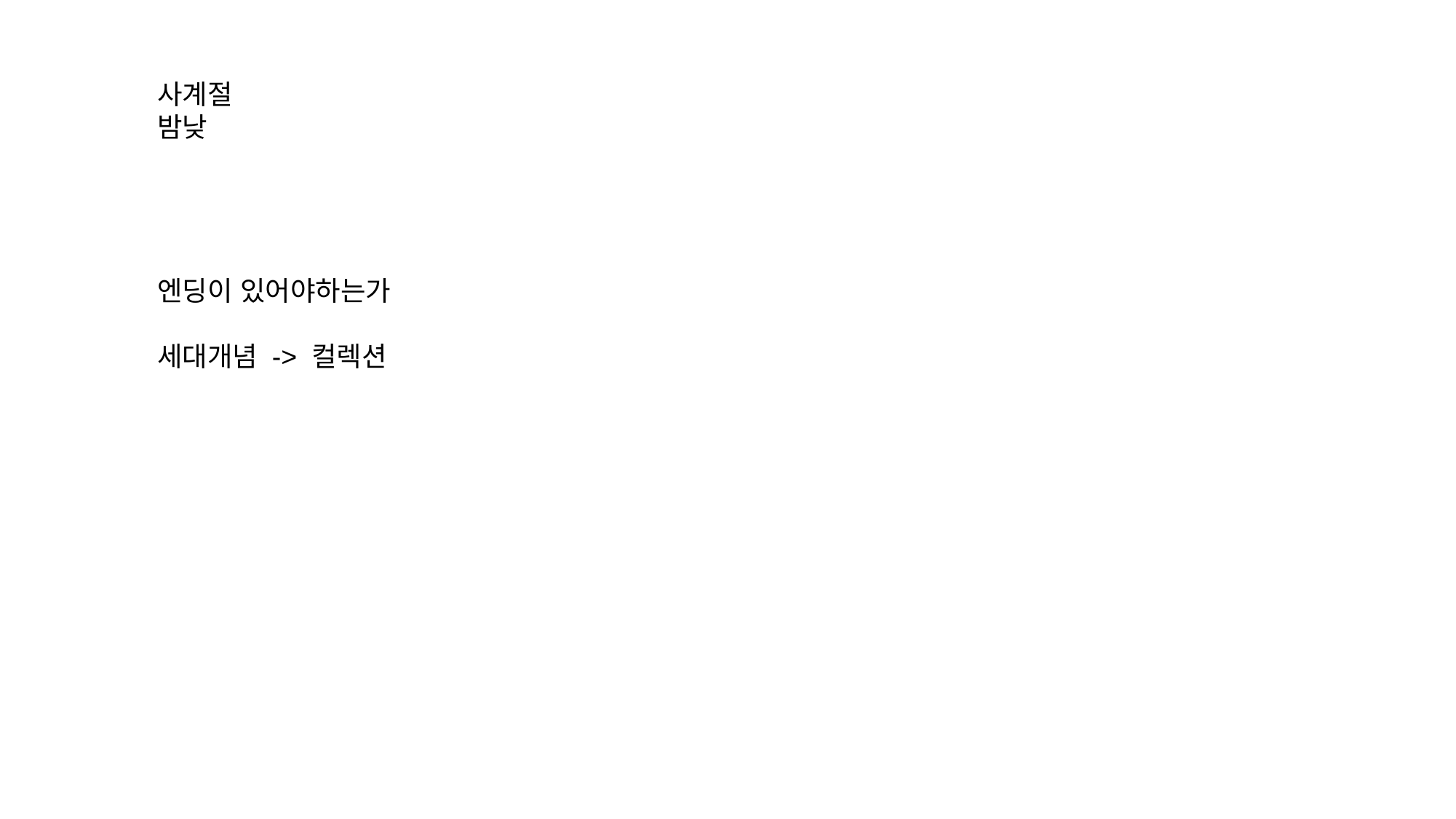

사계절
밤낮

엔딩이 있어야하는가

세대개념 -> 컬렉션